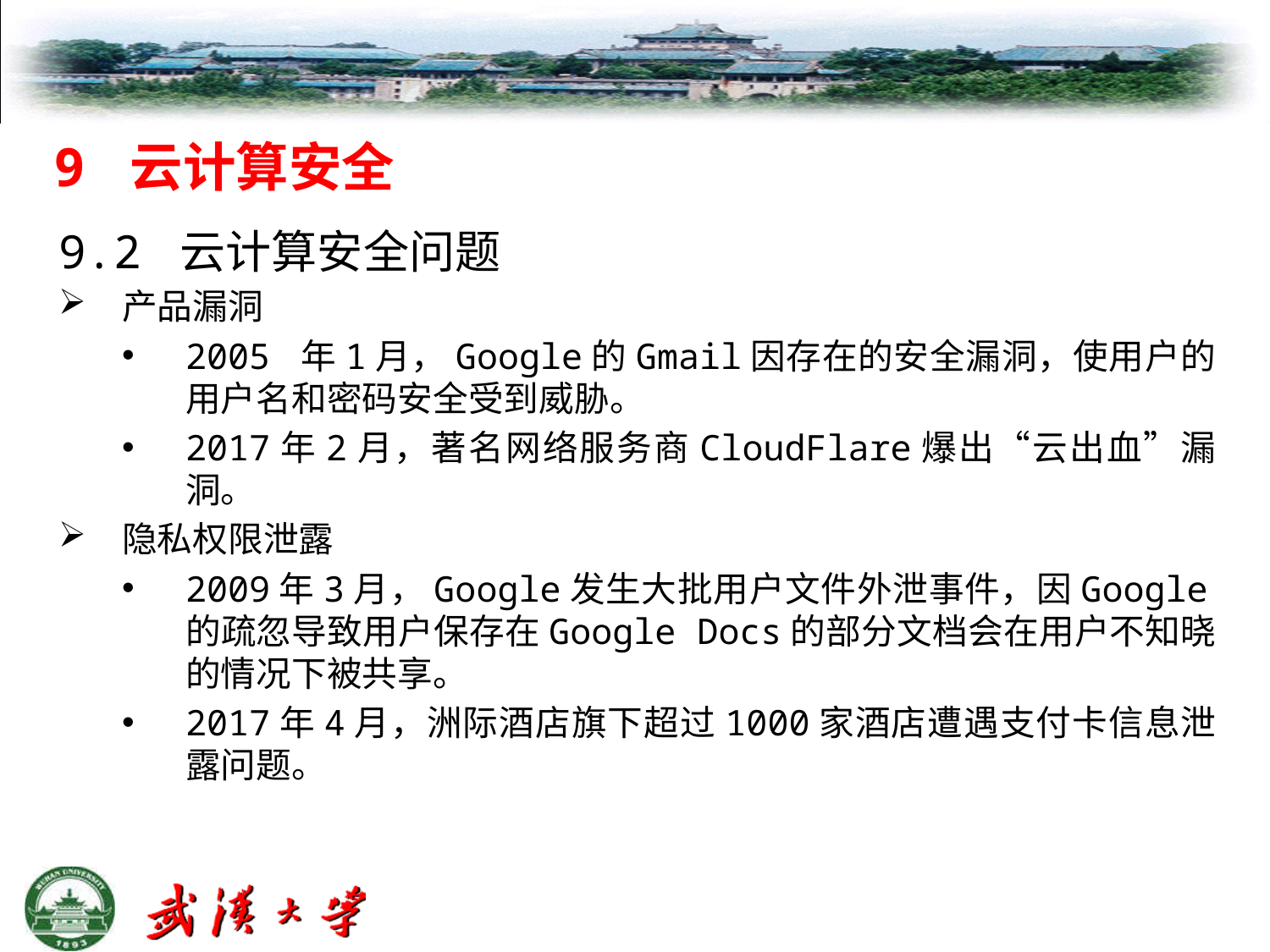

9 云计算安全
9.2 云计算安全问题
产品漏洞
2005 年1月，Google的Gmail因存在的安全漏洞，使用户的用户名和密码安全受到威胁。
2017年2月，著名网络服务商CloudFlare爆出“云出血”漏洞。
隐私权限泄露
2009年3月，Google发生大批用户文件外泄事件，因Google的疏忽导致用户保存在Google Docs的部分文档会在用户不知晓的情况下被共享。
2017年4月，洲际酒店旗下超过1000家酒店遭遇支付卡信息泄露问题。